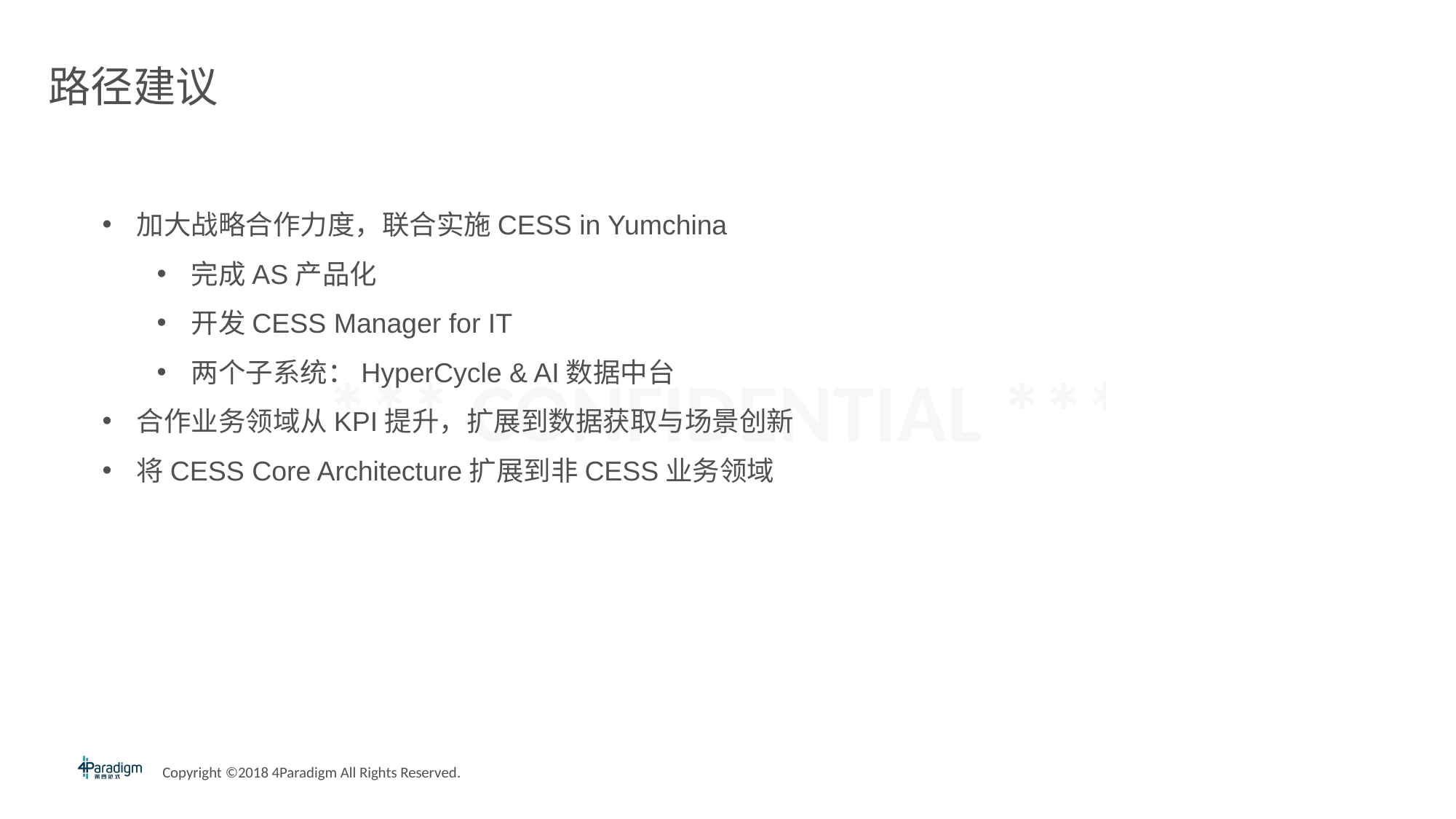

# 路径建议
加大战略合作力度，联合实施CESS in Yumchina
完成AS产品化
开发CESS Manager for IT
两个子系统：HyperCycle & AI数据中台
合作业务领域从KPI提升，扩展到数据获取与场景创新
将CESS Core Architecture扩展到非CESS业务领域